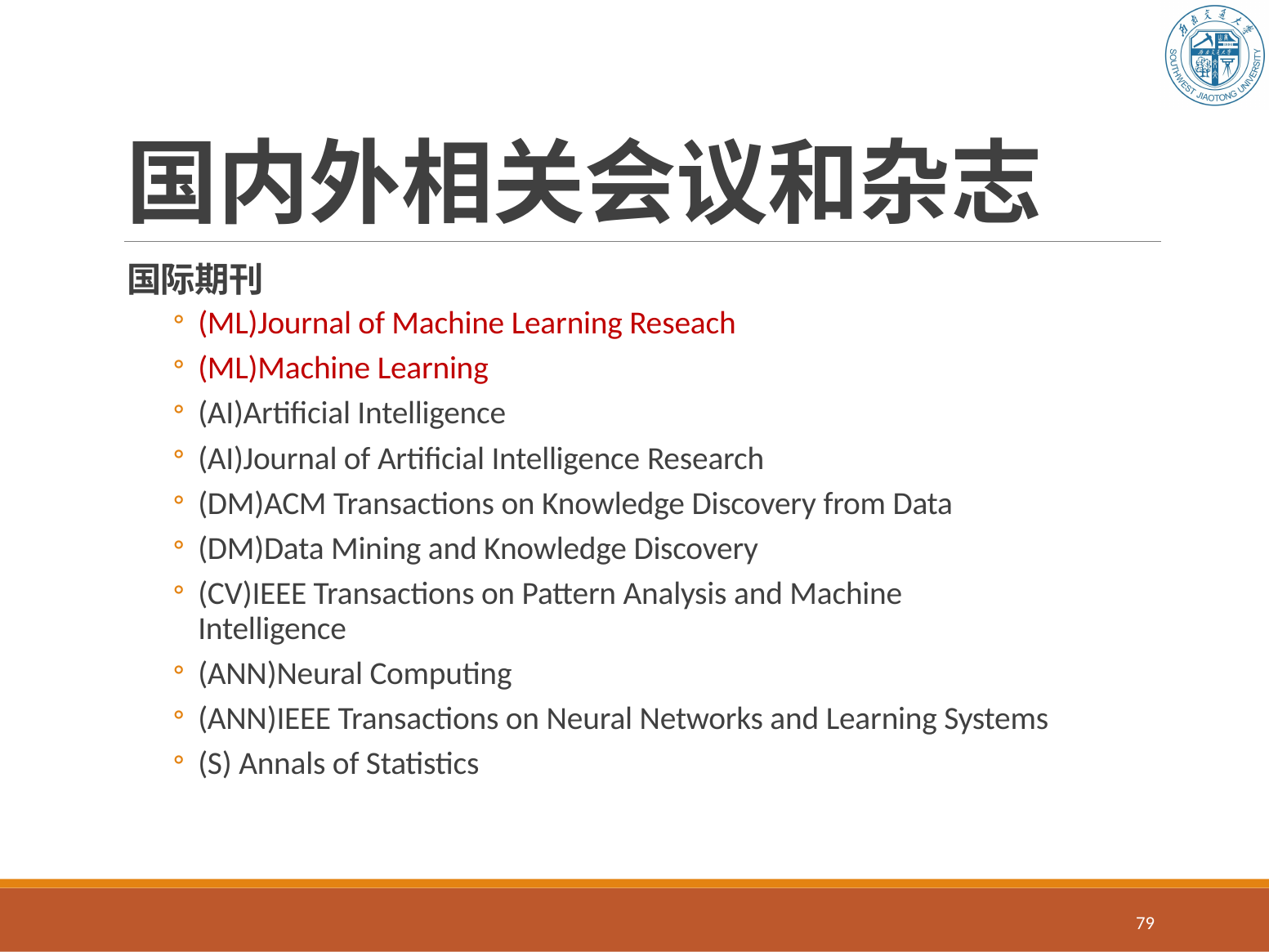

# 国内外相关会议和杂志
国际期刊
(ML)Journal of Machine Learning Reseach
(ML)Machine Learning
(AI)Artificial Intelligence
(AI)Journal of Artificial Intelligence Research
(DM)ACM Transactions on Knowledge Discovery from Data
(DM)Data Mining and Knowledge Discovery
(CV)IEEE Transactions on Pattern Analysis and Machine Intelligence
(ANN)Neural Computing
(ANN)IEEE Transactions on Neural Networks and Learning Systems
(S) Annals of Statistics

79